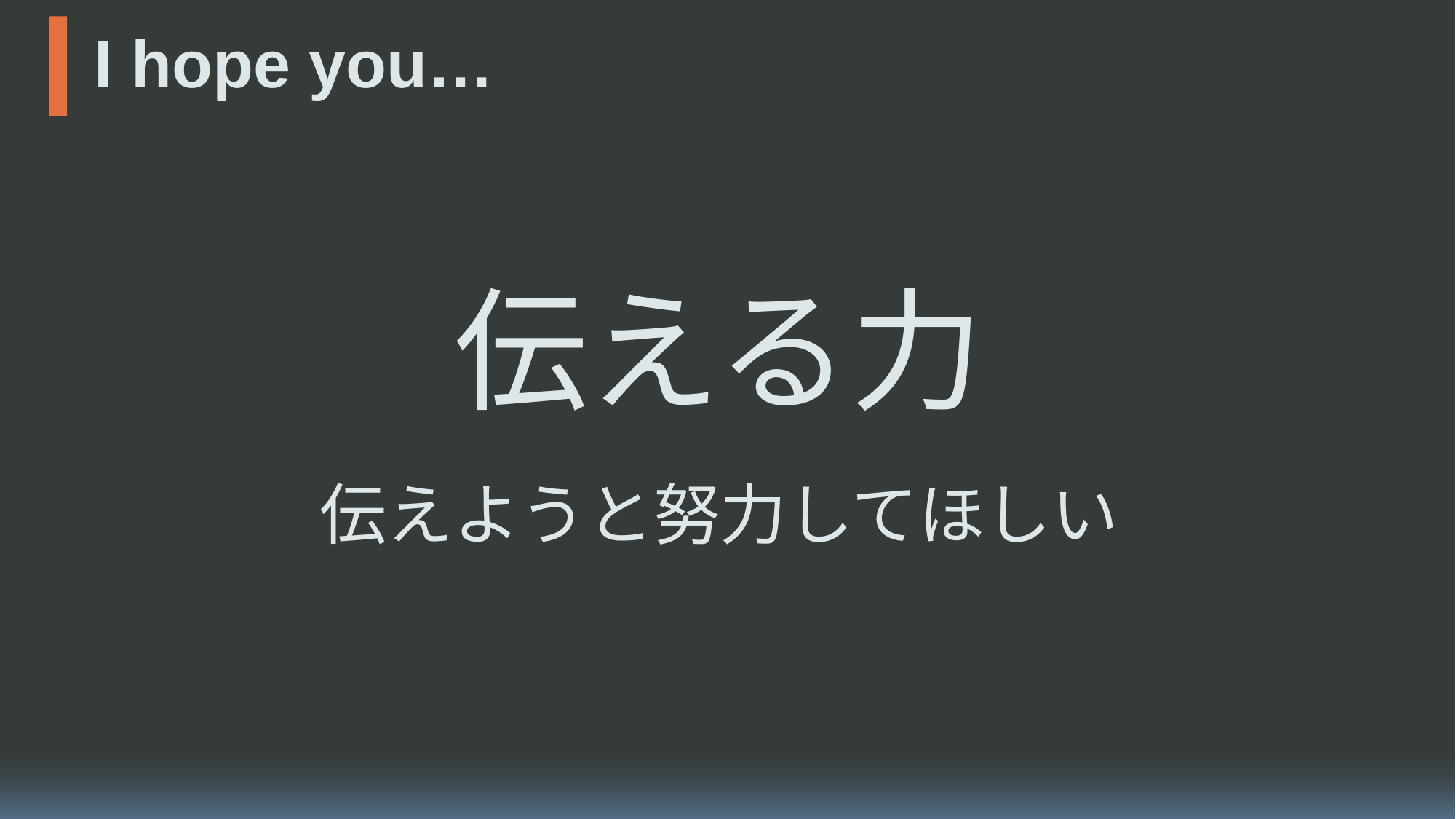

# I hope you…
intro
伝える力
skillset
I hope you…
伝えようと努力してほしい
at last